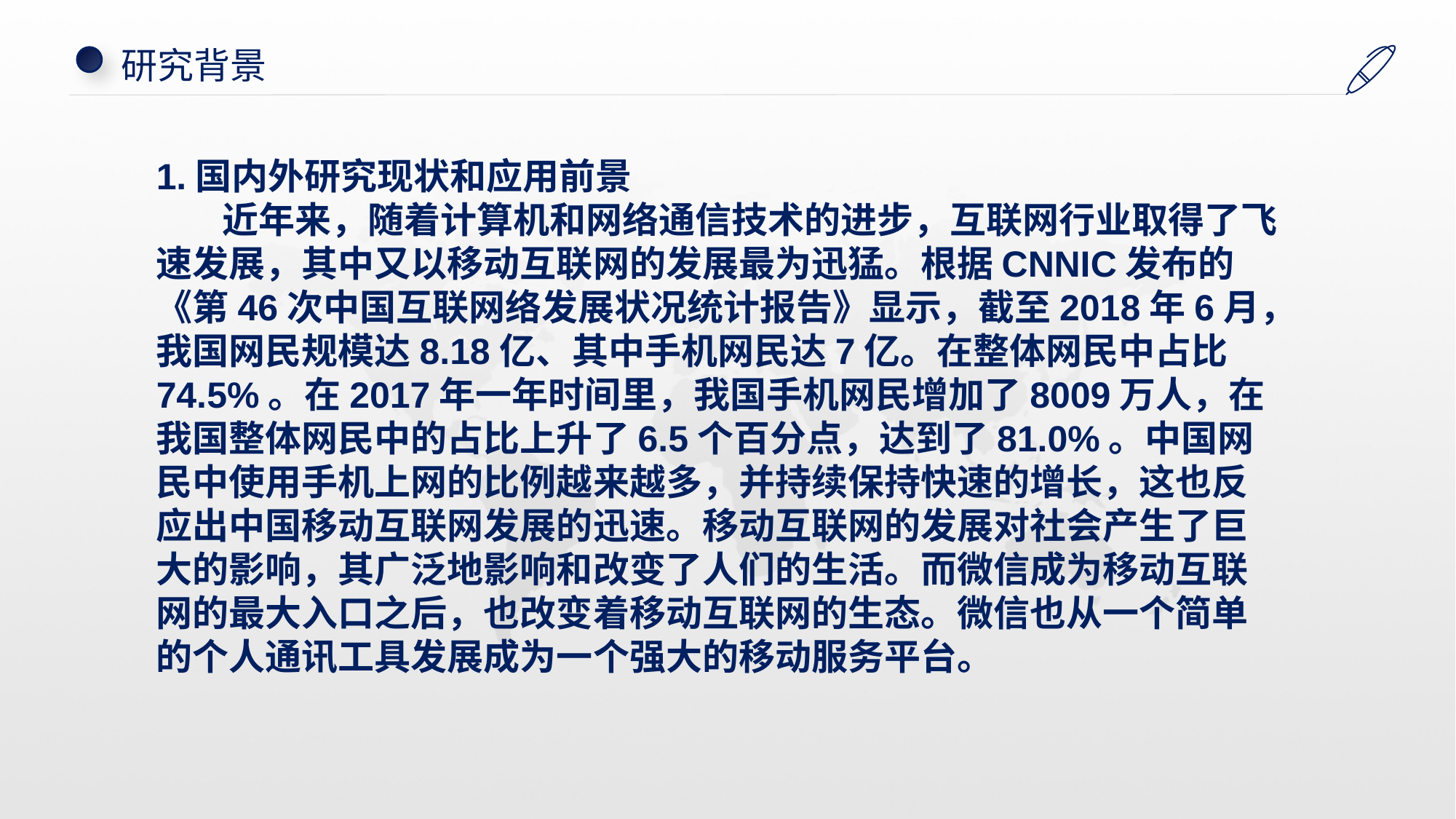

研究背景

1.国内外研究现状和应用前景
       近年来，随着计算机和网络通信技术的进步，互联网行业取得了飞速发展，其中又以移动互联网的发展最为迅猛。根据CNNIC发布的《第46次中国互联网络发展状况统计报告》显示，截至2018年6月，我国网民规模达8.18亿、其中手机网民达7亿。在整体网民中占比74.5%。在2017年一年时间里，我国手机网民增加了8009万人，在我国整体网民中的占比上升了6.5个百分点，达到了81.0%。中国网民中使用手机上网的比例越来越多，并持续保持快速的增长，这也反应出中国移动互联网发展的迅速。移动互联网的发展对社会产生了巨大的影响，其广泛地影响和改变了人们的生活。而微信成为移动互联网的最大入口之后，也改变着移动互联网的生态。微信也从一个简单的个人通讯工具发展成为一个强大的移动服务平台。